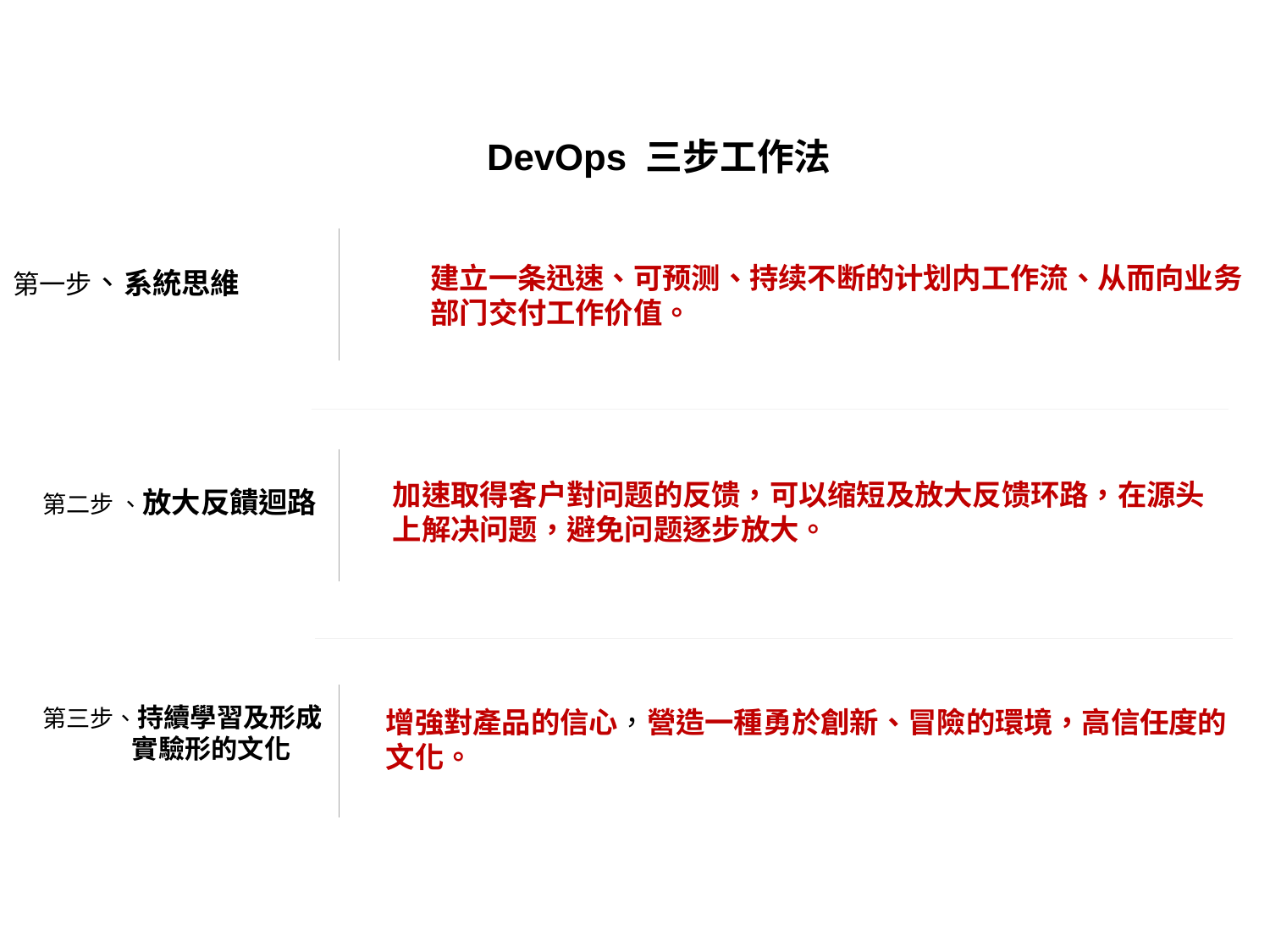

DevOps 三步工作法
第一步、系統思維
建立一条迅速、可预测、持续不断的计划内工作流、从而向业务部门交付工作价值。
第二步 、放大反饋迴路
加速取得客户對问题的反馈，可以缩短及放大反馈环路，在源头上解决问题，避免问题逐步放大。
第三步、持續學習及形成
              實驗形的文化
增強對產品的信心，營造一種勇於創新、冒險的環境，高信任度的文化。